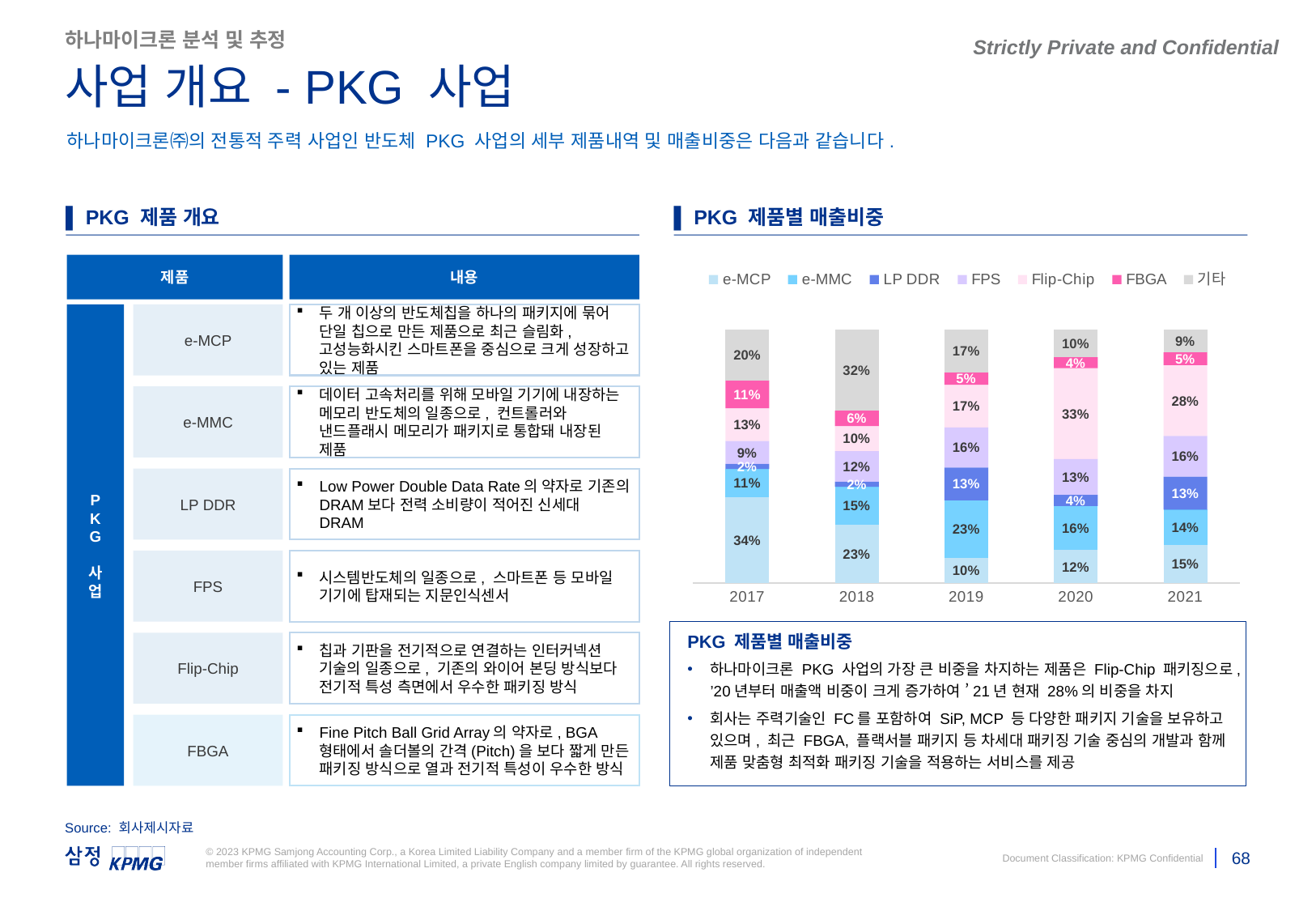

(가능하면 Application or 제폼별)
일단 거래처별

삼성전자, Hynix, Fabless
 >> Fabless 비중 늘었음
하나마이크론 분석 및 추정
사업 개요 - PKG 사업
하나마이크론㈜의 전통적 주력 사업인 반도체 PKG 사업의 세부 제품내역 및 매출비중은 다음과 같습니다.
▌ PKG 제품 개요

▌ PKG 제품별 매출비중

### Chart

| Category | e-MCP | e-MMC | LP DDR | FPS | Flip-Chip | FBGA | 기타 |
|---|---|---|---|---|---|---|---|
| 2017 | 0.34 | 0.11 | 0.02 | 0.09 | 0.13 | 0.11 | 0.2 |
| 2018 | 0.23 | 0.15 | 0.02 | 0.12 | 0.1 | 0.06 | 0.32 |
| 2019 | 0.1 | 0.23 | 0.13 | 0.16 | 0.17 | 0.05 | 0.17 |
| 2020 | 0.12 | 0.16 | 0.04 | 0.13 | 0.33 | 0.04 | 0.1 |
| 2021 | 0.15 | 0.14 | 0.13 | 0.16 | 0.28 | 0.05 | 0.09 |
제품
내용
P
K
G

사
업
e-MCP
두 개 이상의 반도체칩을 하나의 패키지에 묶어 단일 칩으로 만든 제품으로 최근 슬림화, 고성능화시킨 스마트폰을 중심으로 크게 성장하고 있는 제품
e-MMC
데이터 고속처리를 위해 모바일 기기에 내장하는 메모리 반도체의 일종으로, 컨트롤러와 낸드플래시 메모리가 패키지로 통합돼 내장된 제품
LP DDR
Low Power Double Data Rate의 약자로 기존의 DRAM보다 전력 소비량이 적어진 신세대 DRAM
FPS
시스템반도체의 일종으로, 스마트폰 등 모바일 기기에 탑재되는 지문인식센서
PKG 제품별 매출비중
하나마이크론 PKG 사업의 가장 큰 비중을 차지하는 제품은 Flip-Chip 패키징으로, ’20년부터 매출액 비중이 크게 증가하여 ’21년 현재 28%의 비중을 차지
회사는 주력기술인 FC를 포함하여 SiP, MCP 등 다양한 패키지 기술을 보유하고 있으며, 최근 FBGA, 플랙서블 패키지 등 차세대 패키징 기술 중심의 개발과 함께 제품 맞춤형 최적화 패키징 기술을 적용하는 서비스를 제공
Flip-Chip
칩과 기판을 전기적으로 연결하는 인터커넥션 기술의 일종으로, 기존의 와이어 본딩 방식보다 전기적 특성 측면에서 우수한 패키징 방식
FBGA
Fine Pitch Ball Grid Array의 약자로, BGA 형태에서 솔더볼의 간격(Pitch)을 보다 짧게 만든 패키징 방식으로 열과 전기적 특성이 우수한 방식
Source: 회사제시자료